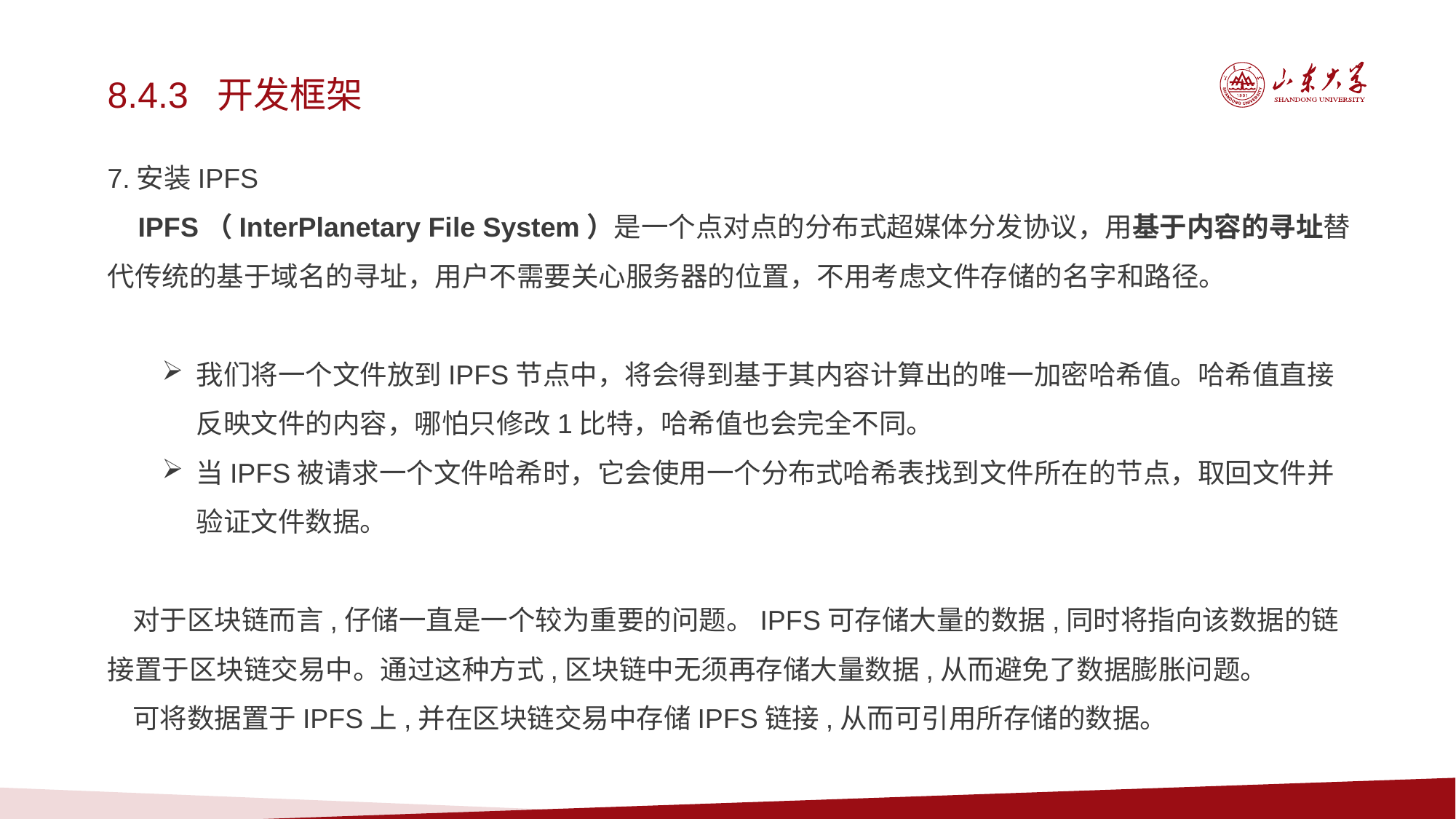

8.4.3  开发框架
7.安装IPFS
    IPFS（InterPlanetary File System）是一个点对点的分布式超媒体分发协议，用基于内容的寻址替代传统的基于域名的寻址，用户不需要关心服务器的位置，不用考虑文件存储的名字和路径。

我们将一个文件放到IPFS节点中，将会得到基于其内容计算出的唯一加密哈希值。哈希值直接反映文件的内容，哪怕只修改1比特，哈希值也会完全不同。
当IPFS被请求一个文件哈希时，它会使用一个分布式哈希表找到文件所在的节点，取回文件并验证文件数据。

   对于区块链而言,仔储一直是一个较为重要的问题。IPFS可存储大量的数据,同时将指向该数据的链接置于区块链交易中。通过这种方式,区块链中无须再存储大量数据,从而避免了数据膨胀问题。
   可将数据置于IPFS上,并在区块链交易中存储IPFS链接,从而可引用所存储的数据。